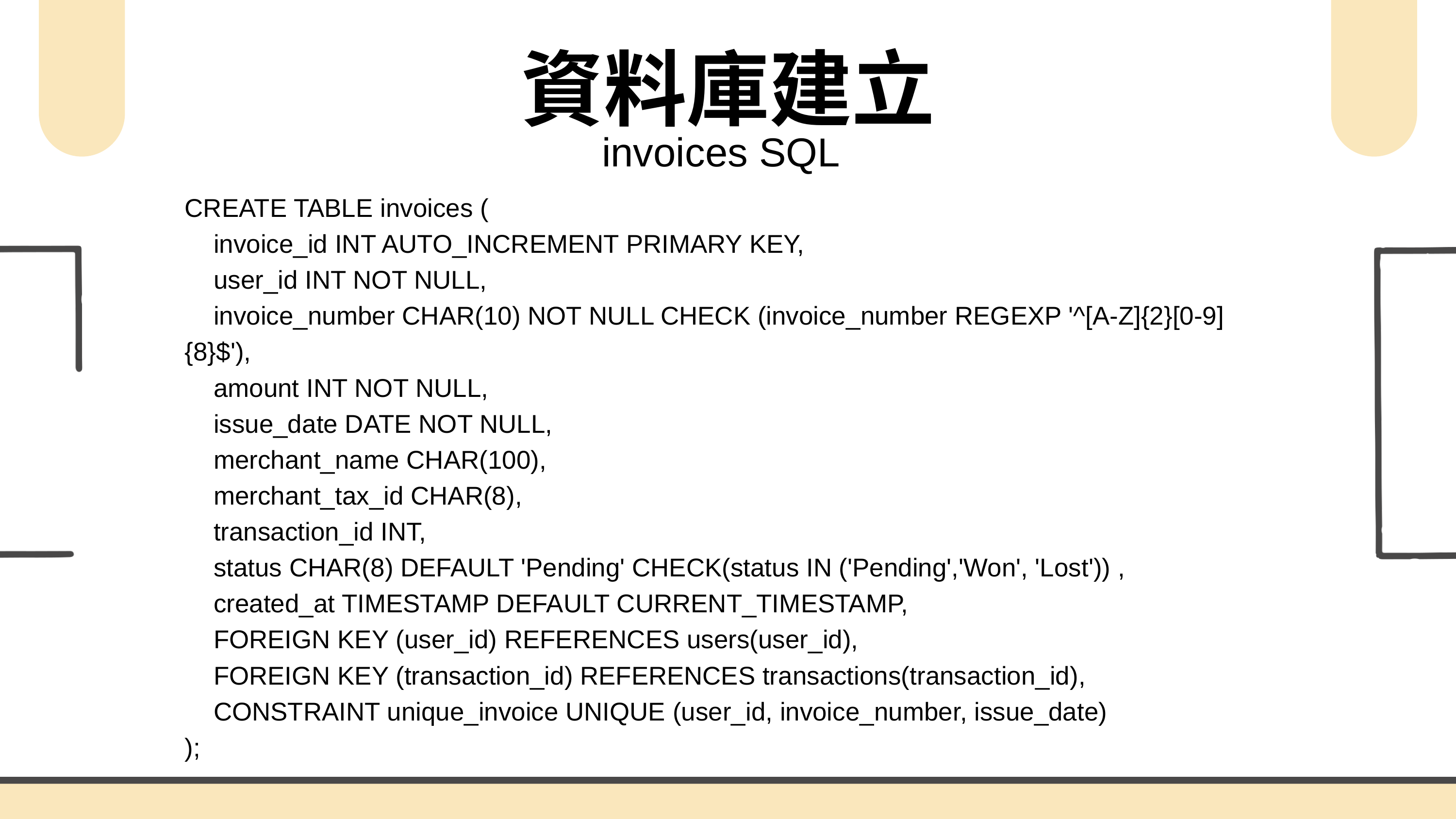

資料庫建立
invoices SQL
CREATE TABLE invoices (
    invoice_id INT AUTO_INCREMENT PRIMARY KEY,
    user_id INT NOT NULL,
    invoice_number CHAR(10) NOT NULL CHECK (invoice_number REGEXP '^[A-Z]{2}[0-9]{8}$'),
    amount INT NOT NULL,
    issue_date DATE NOT NULL,
    merchant_name CHAR(100),
    merchant_tax_id CHAR(8),
    transaction_id INT,
    status CHAR(8) DEFAULT 'Pending' CHECK(status IN ('Pending','Won', 'Lost')) ,
    created_at TIMESTAMP DEFAULT CURRENT_TIMESTAMP,
    FOREIGN KEY (user_id) REFERENCES users(user_id),
    FOREIGN KEY (transaction_id) REFERENCES transactions(transaction_id),
    CONSTRAINT unique_invoice UNIQUE (user_id, invoice_number, issue_date)
);